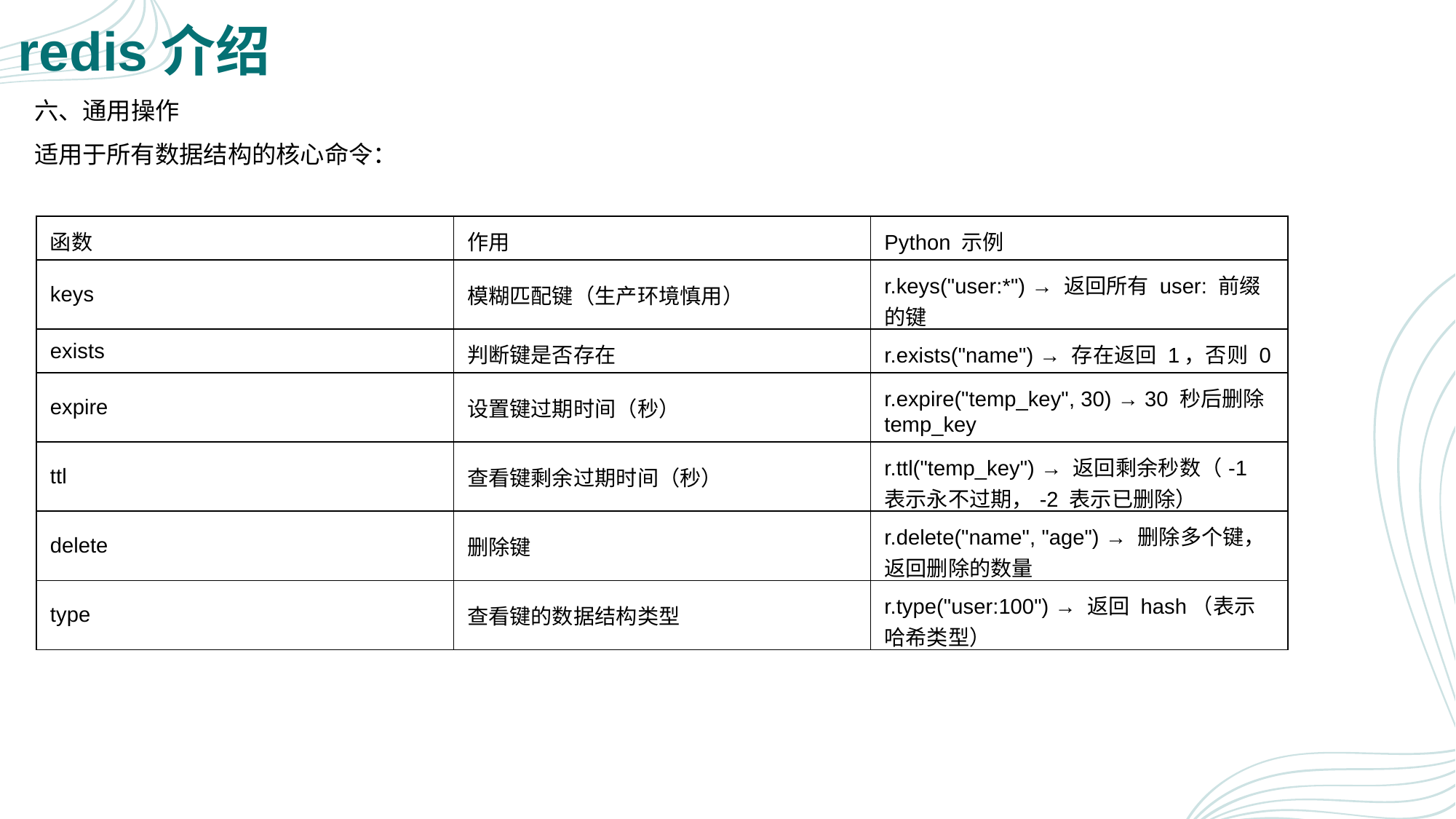

# redis介绍
六、通用操作
适用于所有数据结构的核心命令：
| 函数 | 作用 | Python 示例 |
| --- | --- | --- |
| keys | 模糊匹配键（生产环境慎用） | r.keys("user:\*") → 返回所有 user: 前缀的键 |
| exists | 判断键是否存在 | r.exists("name") → 存在返回 1，否则 0 |
| expire | 设置键过期时间（秒） | r.expire("temp\_key", 30) → 30 秒后删除 temp\_key |
| ttl | 查看键剩余过期时间（秒） | r.ttl("temp\_key") → 返回剩余秒数（-1 表示永不过期，-2 表示已删除） |
| delete | 删除键 | r.delete("name", "age") → 删除多个键，返回删除的数量 |
| type | 查看键的数据结构类型 | r.type("user:100") → 返回 hash（表示哈希类型） |